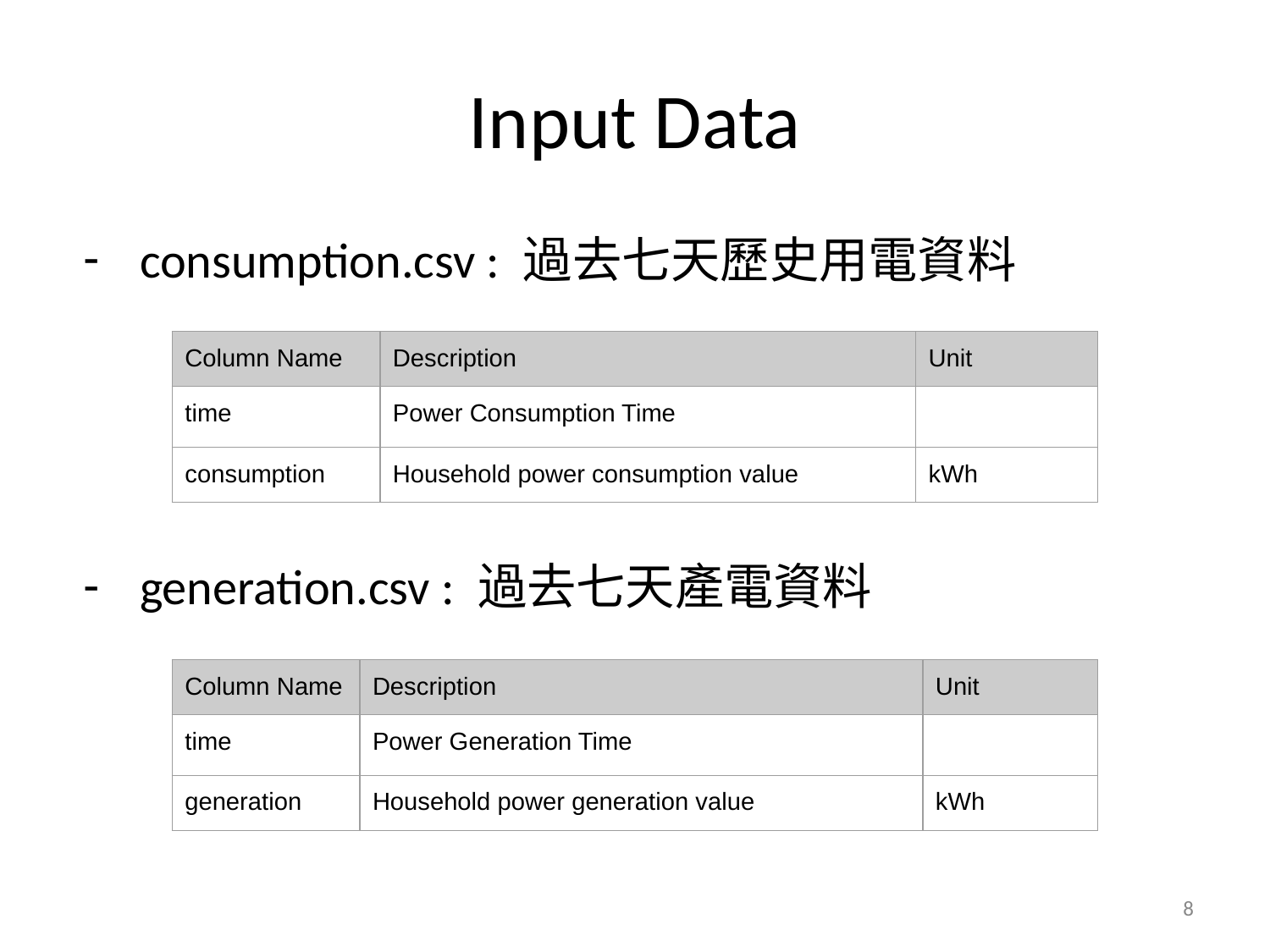

# Input Data
consumption.csv : 過去七天歷史用電資料

generation.csv : 過去七天產電資料
| Column Name | Description | Unit |
| --- | --- | --- |
| time | Power Consumption Time |  |
| consumption | Household power consumption value | kWh |
| Column Name | Description | Unit |
| --- | --- | --- |
| time | Power Generation Time |  |
| generation | Household power generation value | kWh |
8